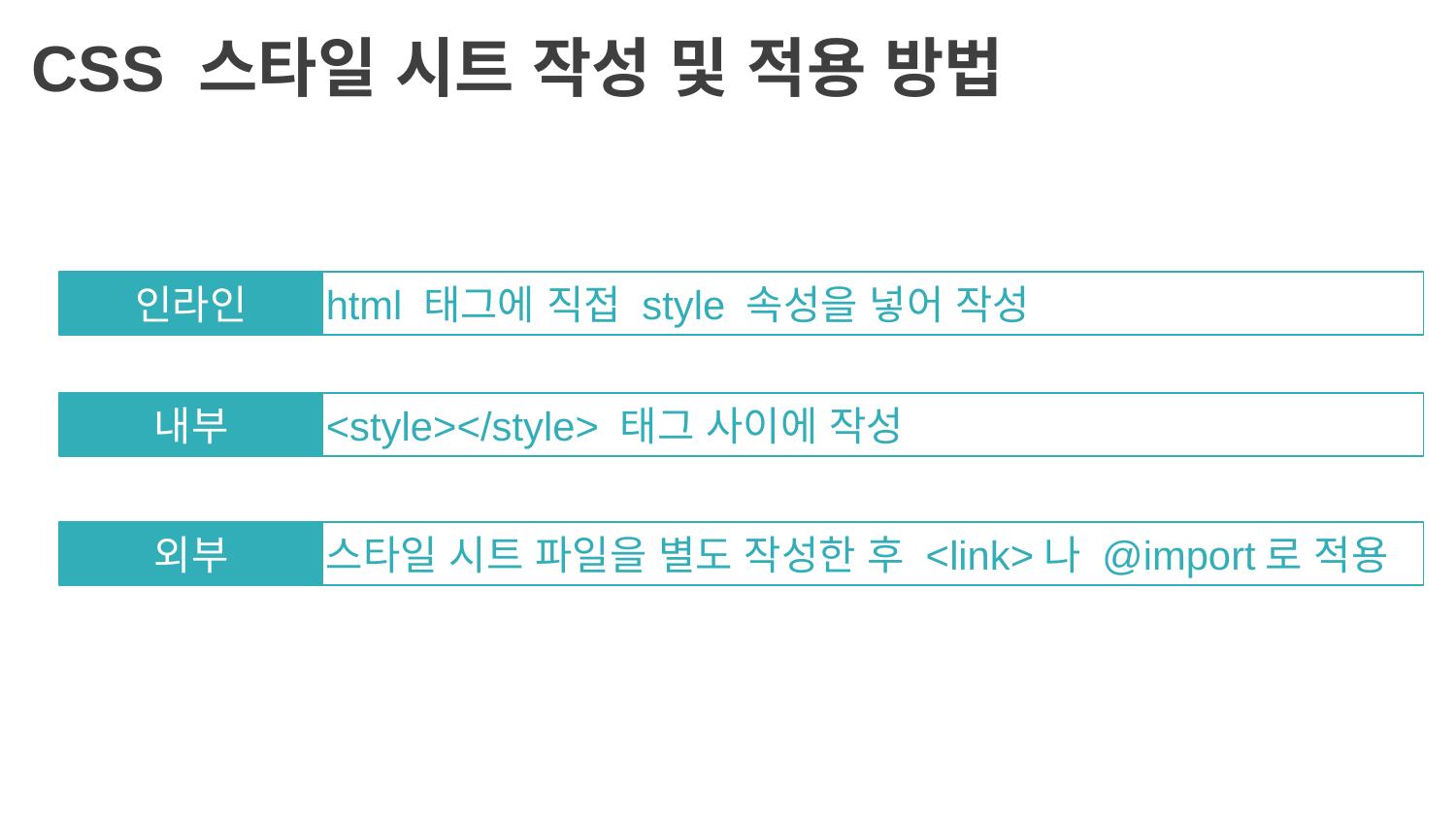

CSS 스타일 시트 작성 및 적용 방법
인라인
html 태그에 직접 style 속성을 넣어 작성
내부
<style></style> 태그 사이에 작성
외부
스타일 시트 파일을 별도 작성한 후 <link>나 @import로 적용